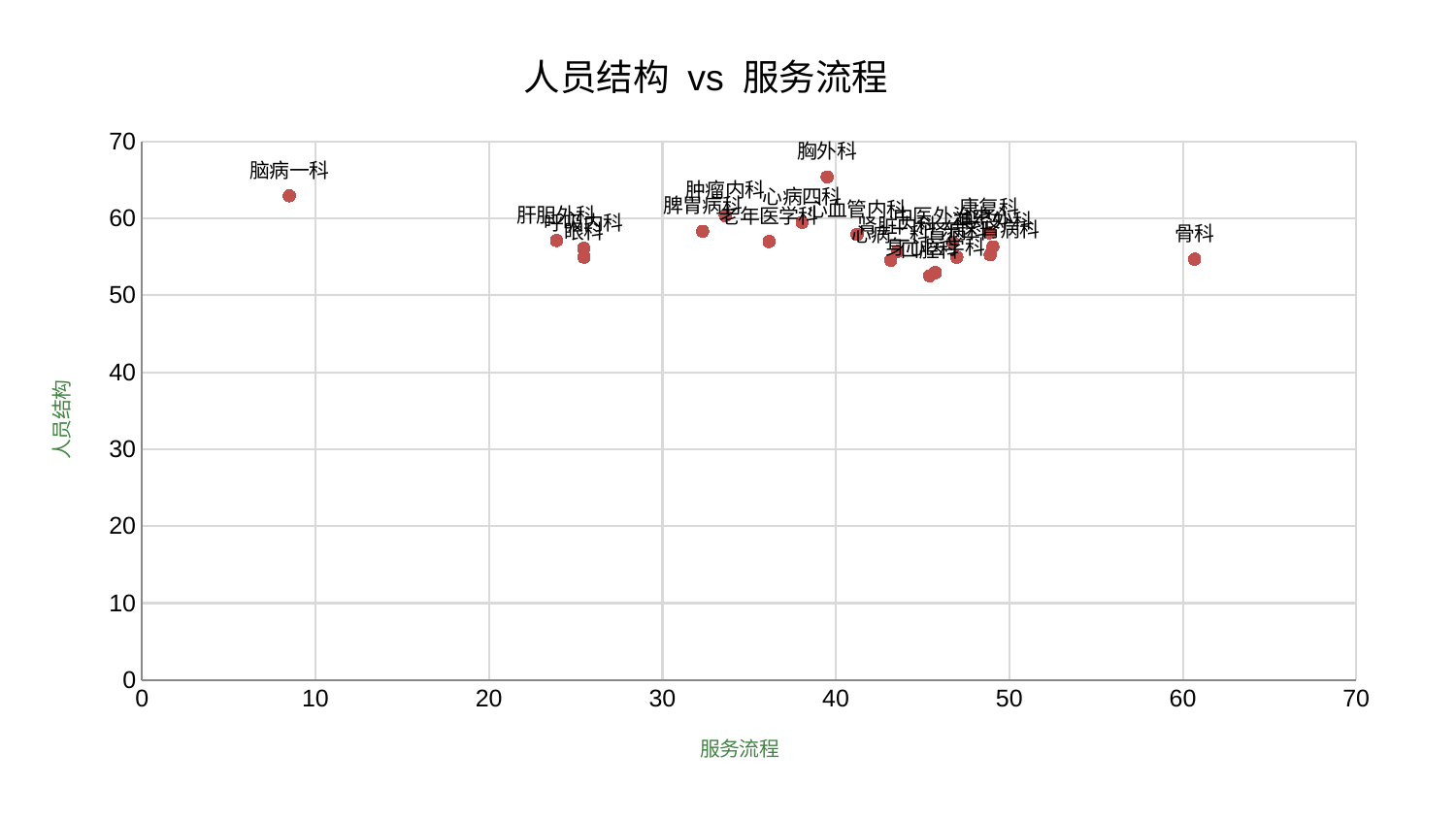

### Chart: 人员结构 vs 服务流程

| Category | 人员结构 |
|---|---|
179